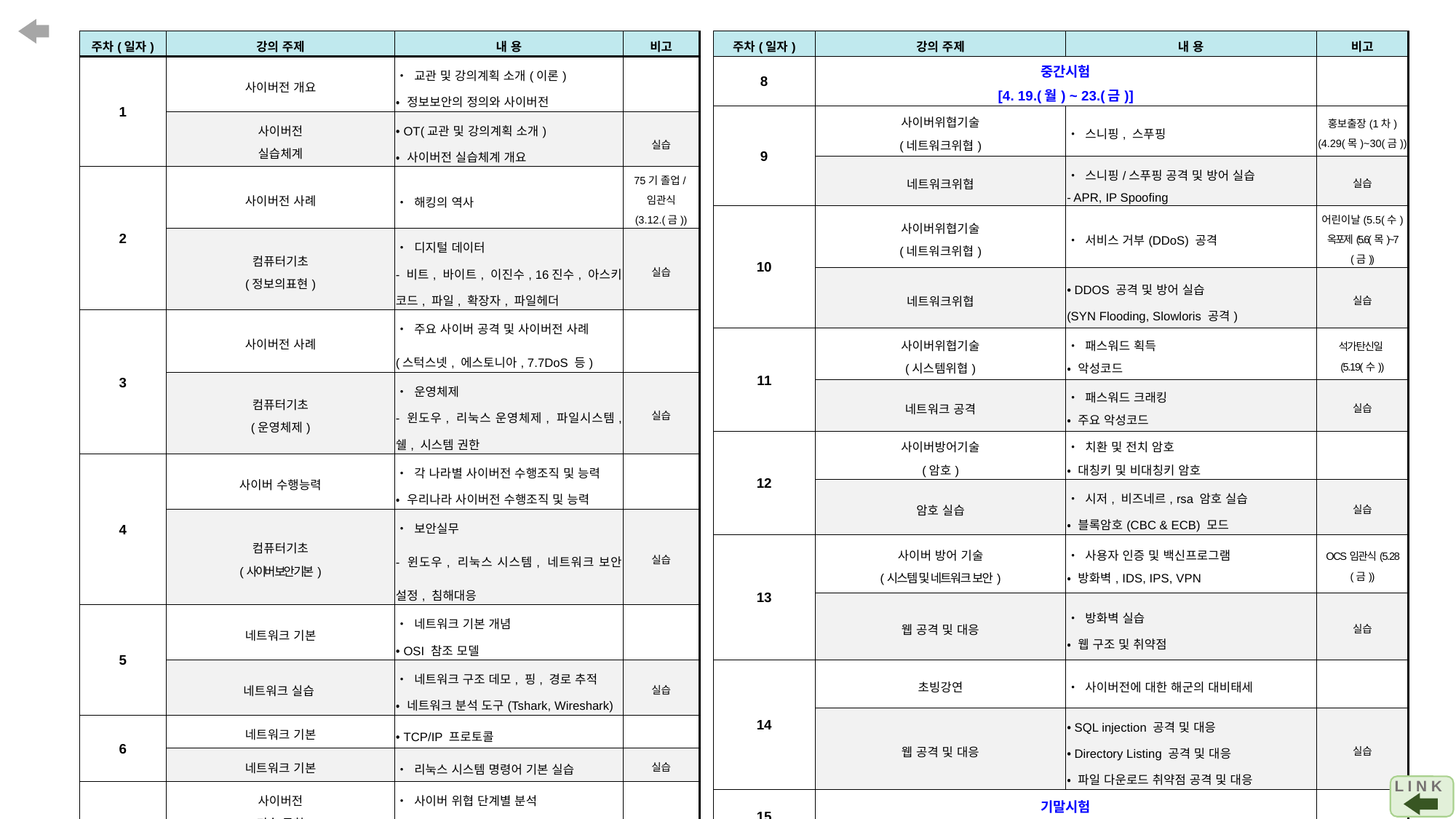

| 주차(일자) | 강의 주제 | 내 용 | 비고 |
| --- | --- | --- | --- |
| 1 | 사이버전 개요 | • 교관 및 강의계획 소개(이론) • 정보보안의 정의와 사이버전 |  |
|  | 사이버전 실습체계 | • OT(교관 및 강의계획 소개) • 사이버전 실습체계 개요 | 실습 |
| 2 | 사이버전 사례 | • 해킹의 역사 | 75기 졸업/임관식 (3.12.(금)) |
|  | 컴퓨터기초 (정보의표현) | • 디지털 데이터 - 비트, 바이트, 이진수, 16진수, 아스키 코드, 파일, 확장자, 파일헤더 | 실습 |
| 3 | 사이버전 사례 | • 주요 사이버 공격 및 사이버전 사례 (스턱스넷, 에스토니아, 7.7DoS 등) |  |
|  | 컴퓨터기초 (운영체제) | • 운영체제 - 윈도우, 리눅스 운영체제, 파일시스템, 쉘, 시스템 권한 | 실습 |
| 4 | 사이버 수행능력 | • 각 나라별 사이버전 수행조직 및 능력 • 우리나라 사이버전 수행조직 및 능력 |  |
|  | 컴퓨터기초 (사이버 보안 기본) | • 보안실무 - 윈도우, 리눅스 시스템, 네트워크 보안 설정, 침해대응 | 실습 |
| 5 | 네트워크 기본 | • 네트워크 기본 개념 • OSI 참조 모델 |  |
|  | 네트워크 실습 | • 네트워크 구조 데모, 핑, 경로 추적 • 네트워크 분석 도구(Tshark, Wireshark) | 실습 |
| 6 | 네트워크 기본 | • TCP/IP 프로토콜 |  |
|  | 네트워크 기본 | • 리눅스 시스템 명령어 기본 실습 | 실습 |
| 7 | 사이버전 기술 동향 | • 사이버 위협 단계별 분석 • 사이버 기술 발전 동향 |  |
|  | 네트워크 기본 | • 리눅스 시스템 명령어 심화 실습 • 리눅스 편집 도구(vi) 실습 | 실습 |
| 주차(일자) | 강의 주제 | 내 용 | 비고 |
| --- | --- | --- | --- |
| 8 | 중간시험 [4. 19.(월) ~ 23.(금)] |  |  |
| 9 | 사이버위협기술 (네트워크위협) | • 스니핑, 스푸핑 | 홍보출장(1차) (4.29(목)~30(금)) |
|  | 네트워크위협 | • 스니핑/스푸핑 공격 및 방어 실습 - APR, IP Spoofing | 실습 |
| 10 | 사이버위협기술 (네트워크위협) | • 서비스 거부(DDoS) 공격 | 어린이날(5.5(수) 옥포제(5.6(목)~7(금)) |
|  | 네트워크위협 | • DDOS 공격 및 방어 실습 (SYN Flooding, Slowloris 공격) | 실습 |
| 11 | 사이버위협기술 (시스템위협) | • 패스워드 획득 • 악성코드 | 석가탄신일(5.19(수)) |
|  | 네트워크 공격 | • 패스워드 크래킹 • 주요 악성코드 | 실습 |
| 12 | 사이버방어기술 (암호) | • 치환 및 전치 암호 • 대칭키 및 비대칭키 암호 |  |
|  | 암호 실습 | • 시저, 비즈네르, rsa 암호 실습 • 블록암호(CBC & ECB) 모드 | 실습 |
| 13 | 사이버 방어 기술 (시스템 및 네트워크 보안) | • 사용자 인증 및 백신프로그램 • 방화벽, IDS, IPS, VPN | OCS임관식(5.28(금)) |
|  | 웹 공격 및 대응 | • 방화벽 실습 • 웹 구조 및 취약점 | 실습 |
| 14 | 초빙강연 | • 사이버전에 대한 해군의 대비태세 |  |
|  | 웹 공격 및 대응 | • SQL injection 공격 및 대응 • Directory Listing 공격 및 대응 • 파일 다운로드 취약점 공격 및 대응 | 실습 |
| 15 | 기말시험 [6.7(월) ~ 11.(금)] |  |  |

L I N K